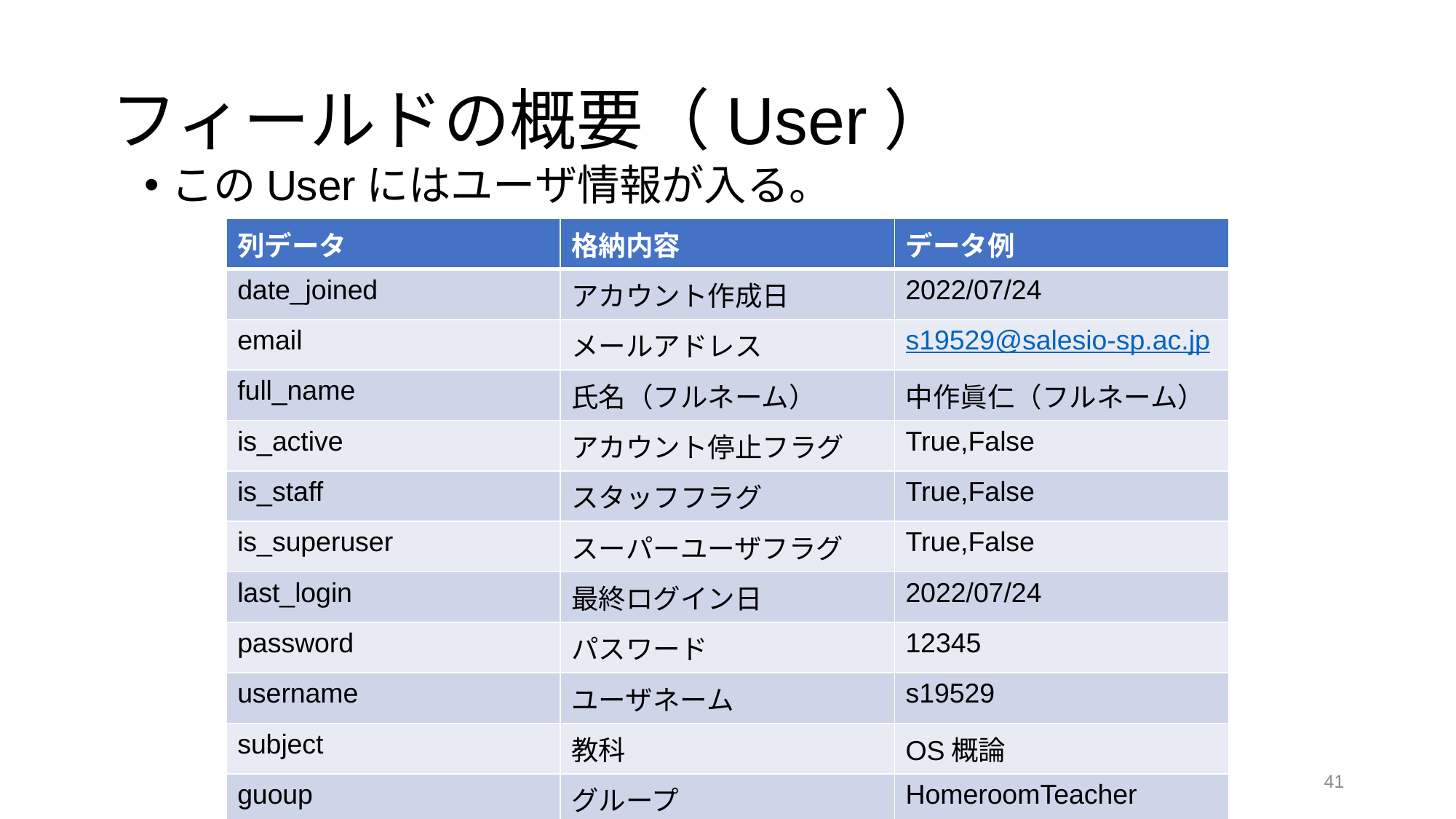

# フィールドの概要（User）
このUserにはユーザ情報が入る。

| 列データ | 格納内容 | データ例 |
| --- | --- | --- |
| date\_joined | アカウント作成日 | 2022/07/24 |
| email | メールアドレス | s19529@salesio-sp.ac.jp |
| full\_name | 氏名（フルネーム） | 中作眞仁（フルネーム） |
| is\_active | アカウント停止フラグ | True,False |
| is\_staff | スタッフフラグ | True,False |
| is\_superuser | スーパーユーザフラグ | True,False |
| last\_login | 最終ログイン日 | 2022/07/24 |
| password | パスワード | 12345 |
| username | ユーザネーム | s19529 |
| subject | 教科 | OS概論 |
| guoup | グループ | HomeroomTeacher |
| permission | モデル権限 |  |
41